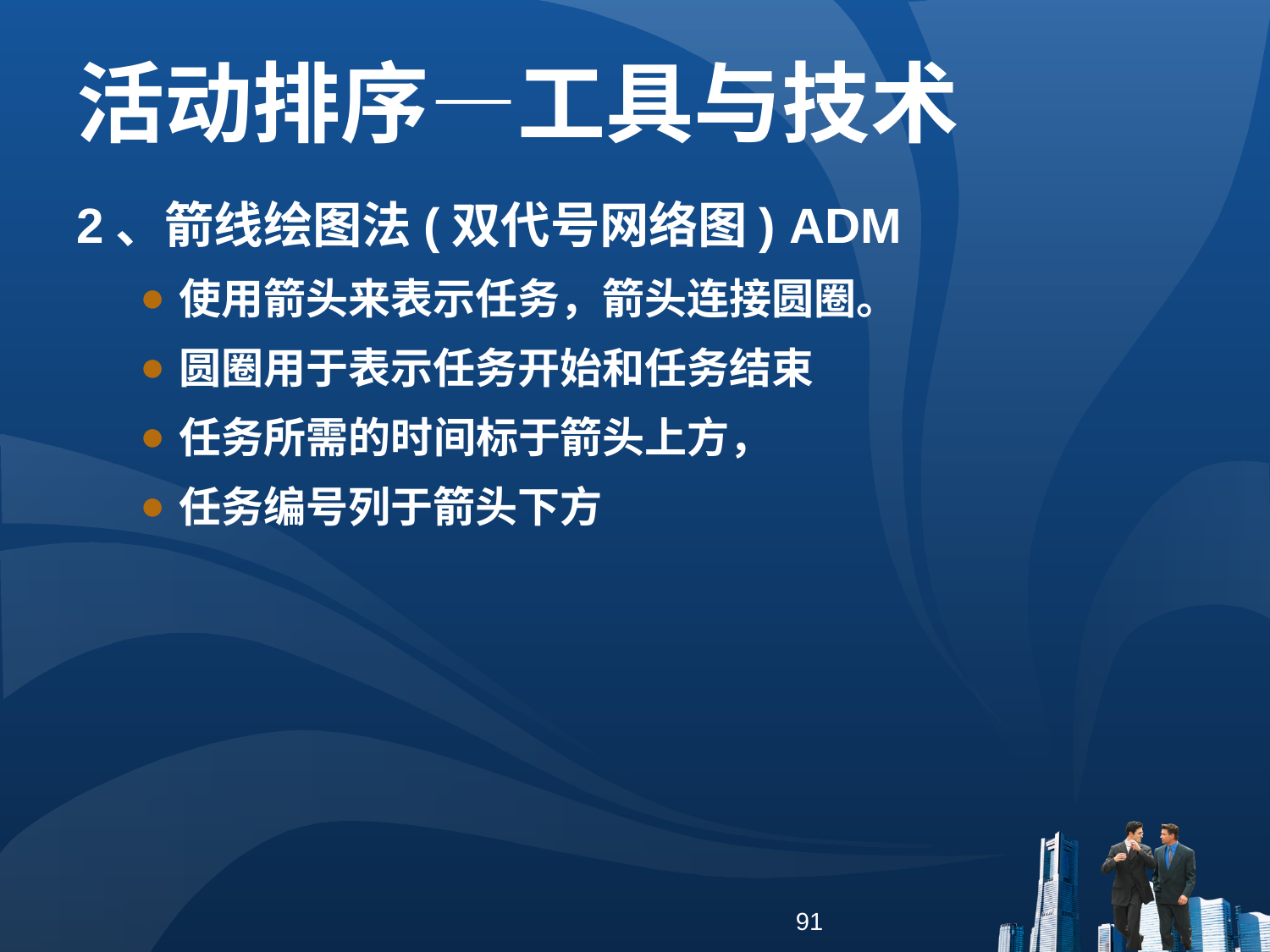

活动排序—工具与技术
2、箭线绘图法(双代号网络图) ADM
使用箭头来表示任务，箭头连接圆圈。
圆圈用于表示任务开始和任务结束
任务所需的时间标于箭头上方，
任务编号列于箭头下方
91